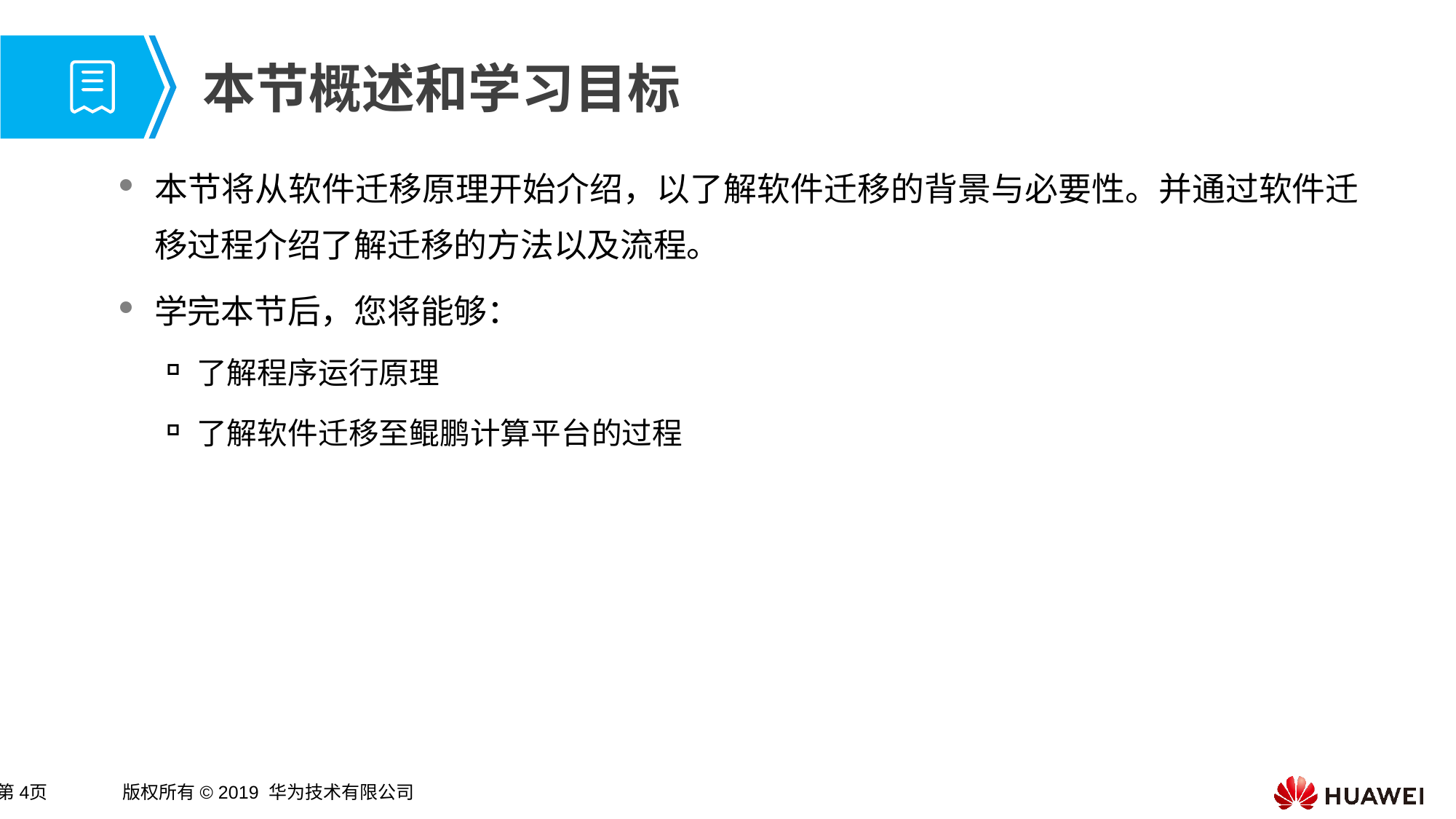

本节将从软件迁移原理开始介绍，以了解软件迁移的背景与必要性。并通过软件迁移过程介绍了解迁移的方法以及流程。
学完本节后，您将能够：
了解程序运行原理
了解软件迁移至鲲鹏计算平台的过程